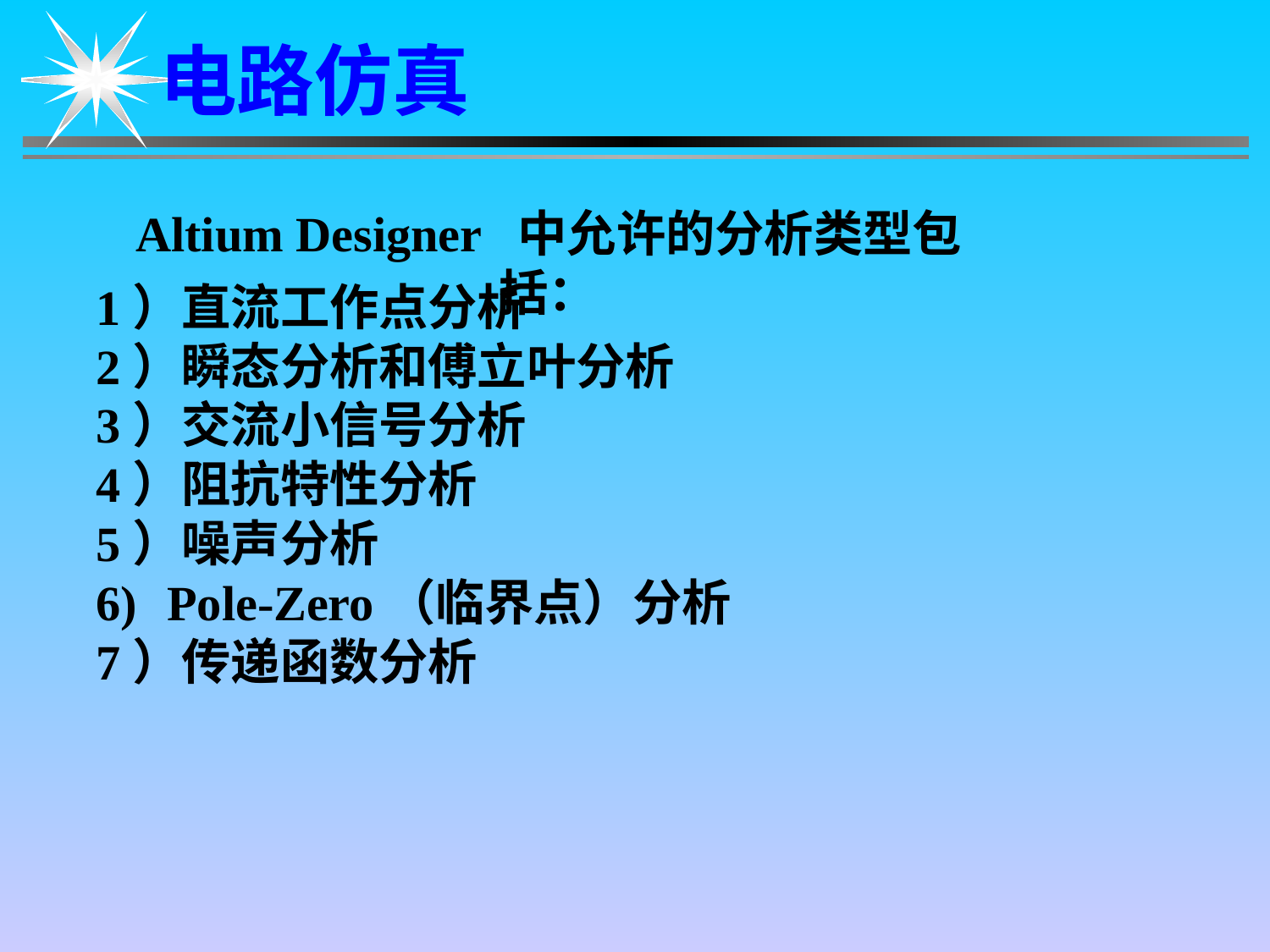

电路仿真
Altium Designer  中允许的分析类型包括：
1）直流工作点分析
2）瞬态分析和傅立叶分析
3）交流小信号分析
4）阻抗特性分析
5）噪声分析
Pole-Zero（临界点）分析
7）传递函数分析